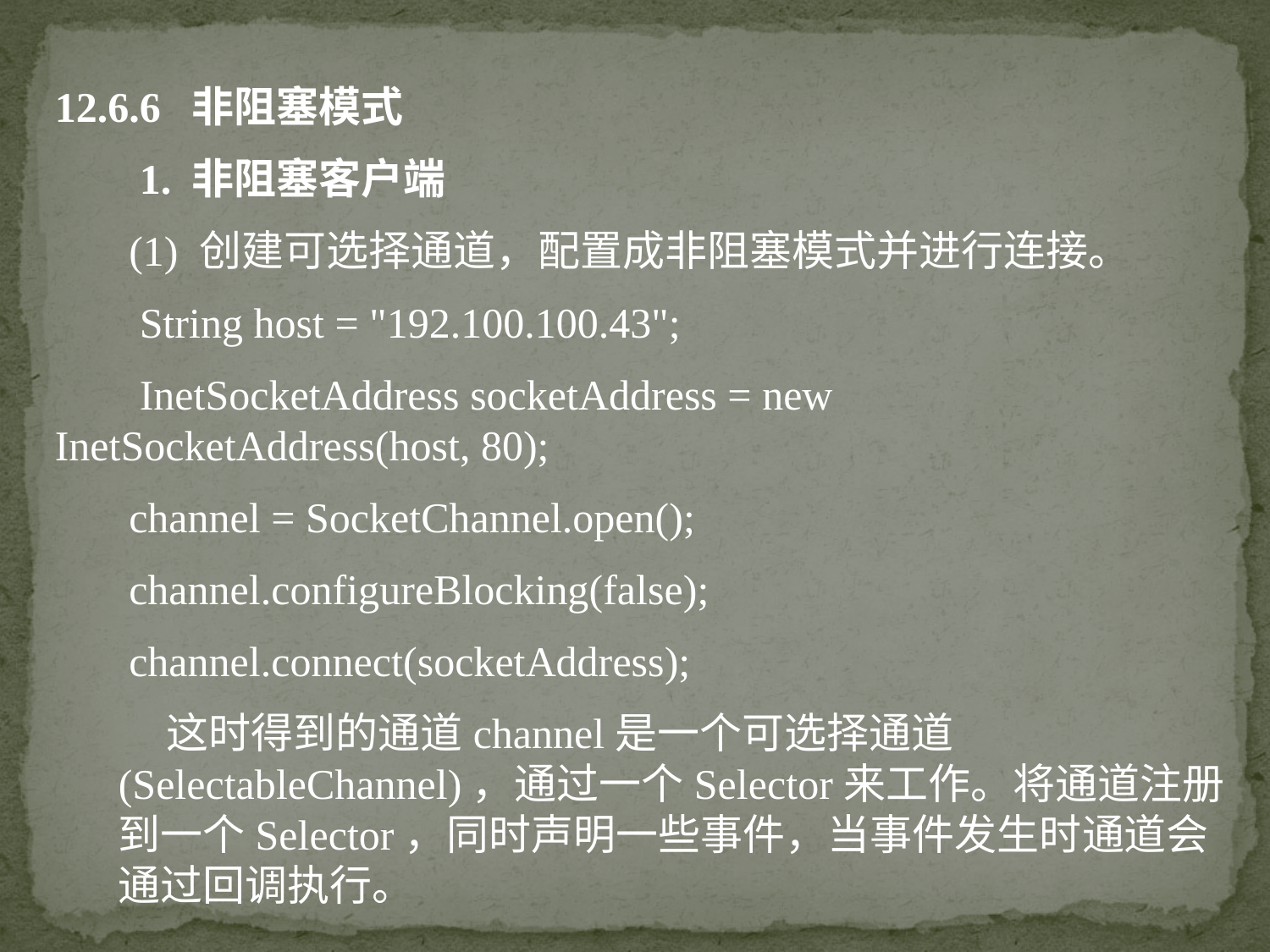

12.6.6  非阻塞模式
        1. 非阻塞客户端
       (1) 创建可选择通道，配置成非阻塞模式并进行连接。
        String host = "192.100.100.43";
        InetSocketAddress socketAddress = new InetSocketAddress(host, 80);
 channel = SocketChannel.open();
 channel.configureBlocking(false);
 channel.connect(socketAddress);
    这时得到的通道channel是一个可选择通道(SelectableChannel)，通过一个Selector来工作。将通道注册到一个Selector，同时声明一些事件，当事件发生时通道会通过回调执行。